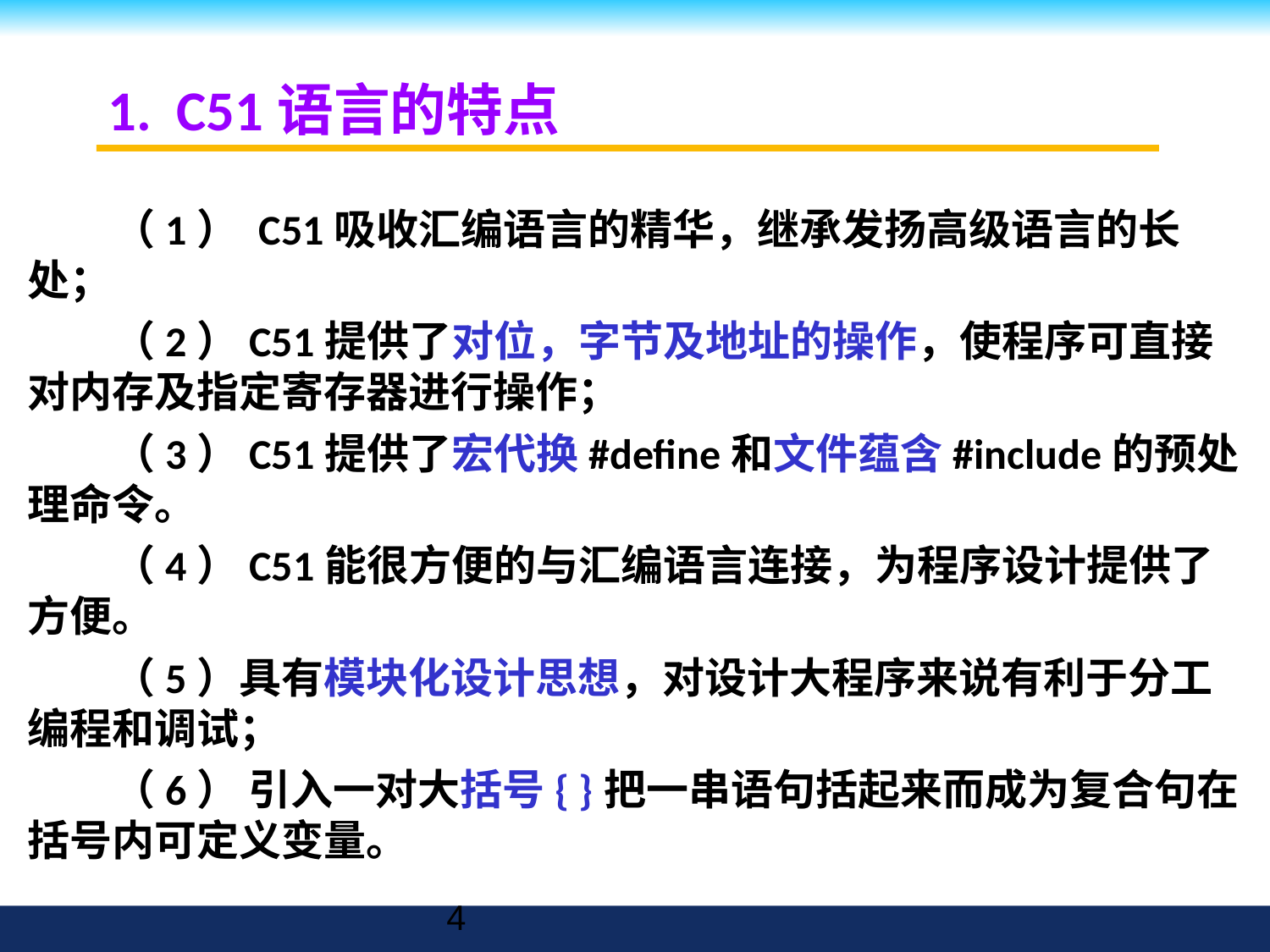

# 1.  C51语言的特点
（1） C51吸收汇编语言的精华，继承发扬高级语言的长处；
（2）C51提供了对位，字节及地址的操作，使程序可直接对内存及指定寄存器进行操作；
（3）C51提供了宏代换#define和文件蕴含#include的预处理命令。
（4）C51能很方便的与汇编语言连接，为程序设计提供了方便。
（5）具有模块化设计思想，对设计大程序来说有利于分工编程和调试；
（6） 引入一对大括号{ }把一串语句括起来而成为复合句在括号内可定义变量。

4